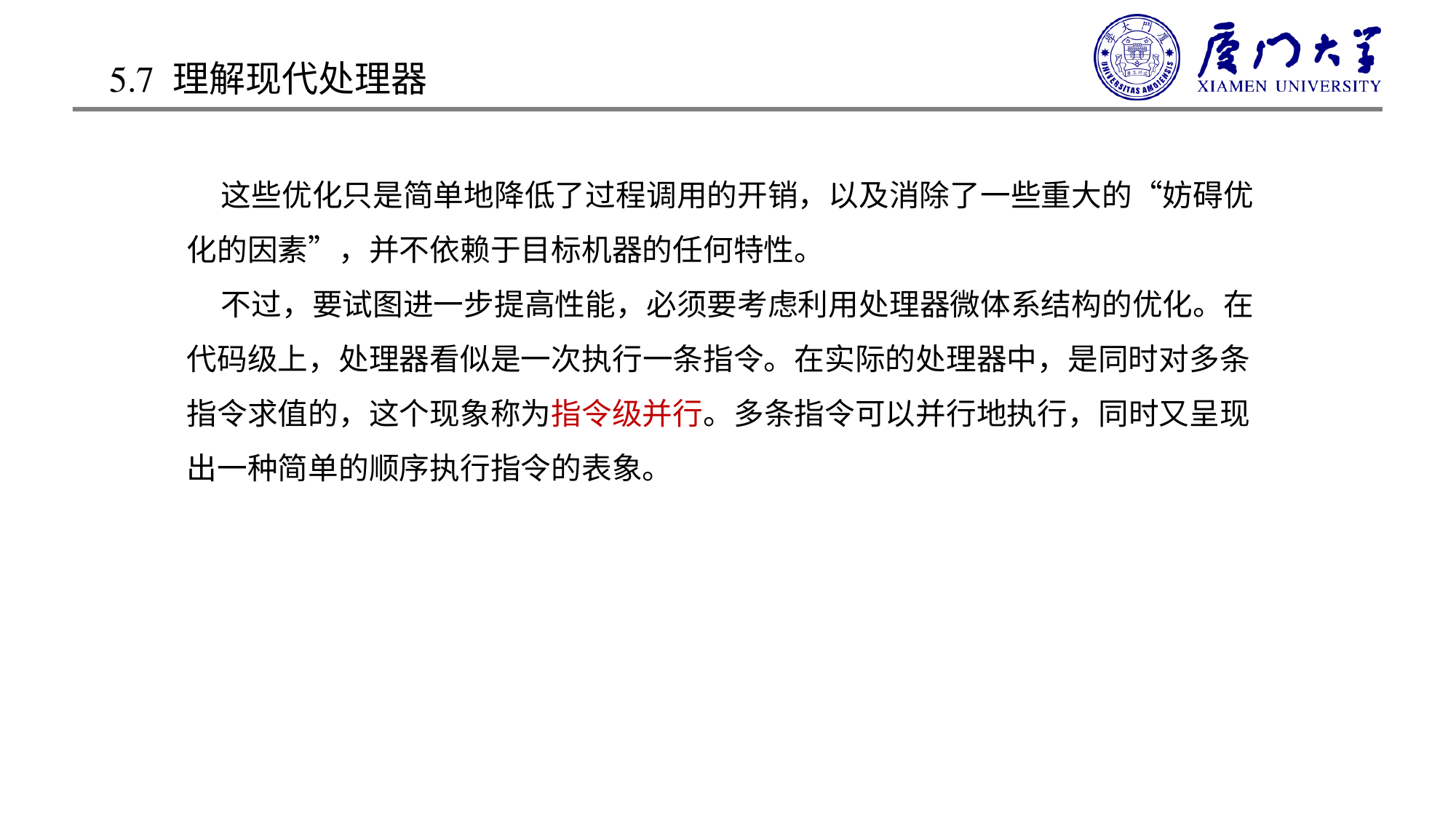

5.7 理解现代处理器
    这些优化只是简单地降低了过程调用的开销，以及消除了一些重大的“妨碍优化的因素”，并不依赖于目标机器的任何特性。
    不过，要试图进一步提高性能，必须要考虑利用处理器微体系结构的优化。在代码级上，处理器看似是一次执行一条指令。在实际的处理器中，是同时对多条指令求值的，这个现象称为指令级并行。多条指令可以并行地执行，同时又呈现出一种简单的顺序执行指令的表象。